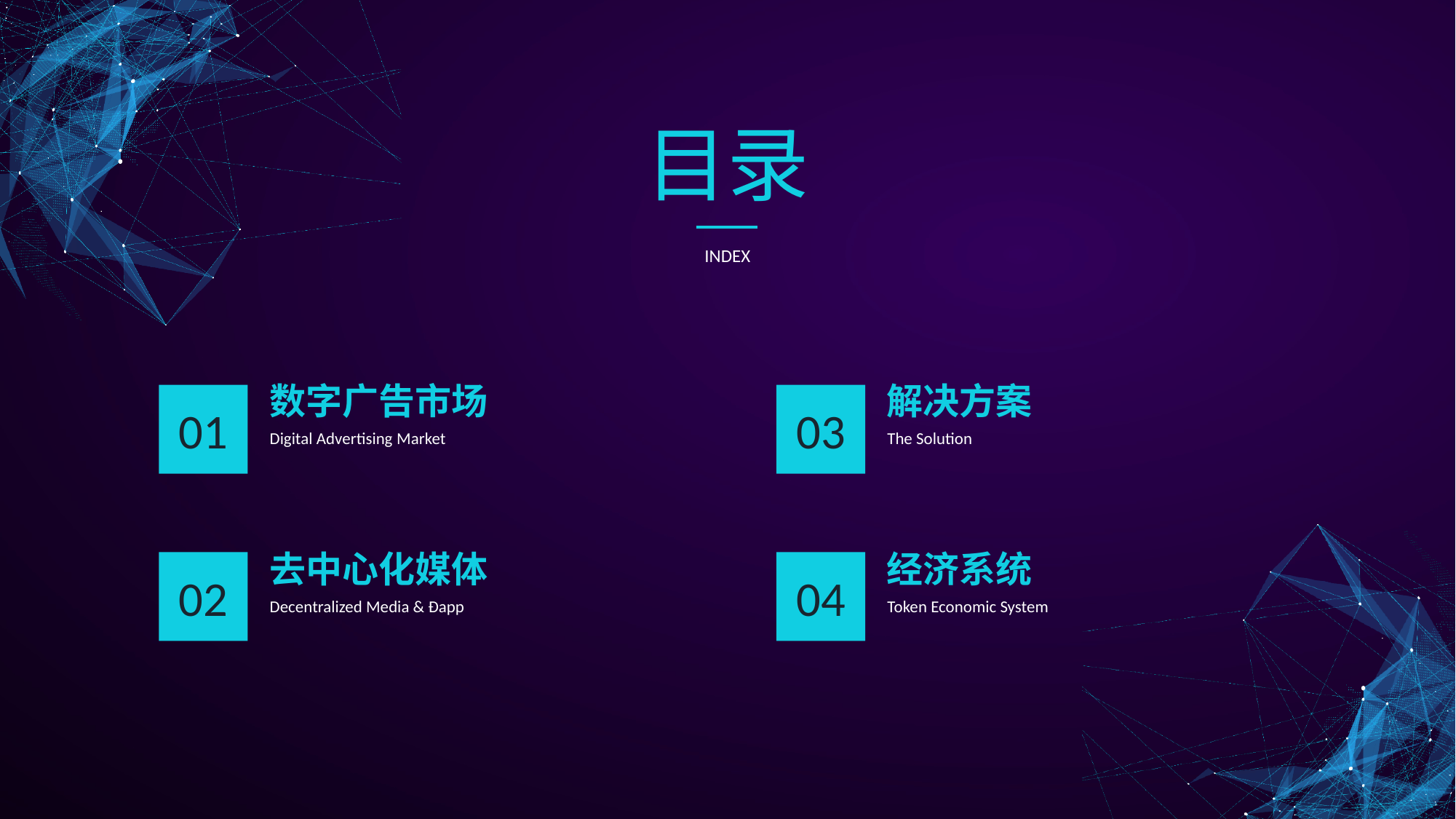

目录
e7d195523061f1c0220a3acd2f99070e22f7f2176c6c61f4AB5BC6AF3DF28E09514168BD2F6654DA4347BEC42B9A9B38EB2139F52FD80B94EB8F1B847F5BC18ECD11DB8433CCABD6DAEA8D49E99C31D36958C6B34EE58CF92543682E973EB491666FB4937C7B9B60B8F6B48130709DA0379AA922930375F99EE2E551FB286ED889727CCB23C238F61F0D9D0E69A8A51F
INDEX
数字广告市场
解决方案
01
03
Digital Advertising Market
The Solution
去中心化媒体
经济系统
02
04
Decentralized Media & Đapp
Token Economic System